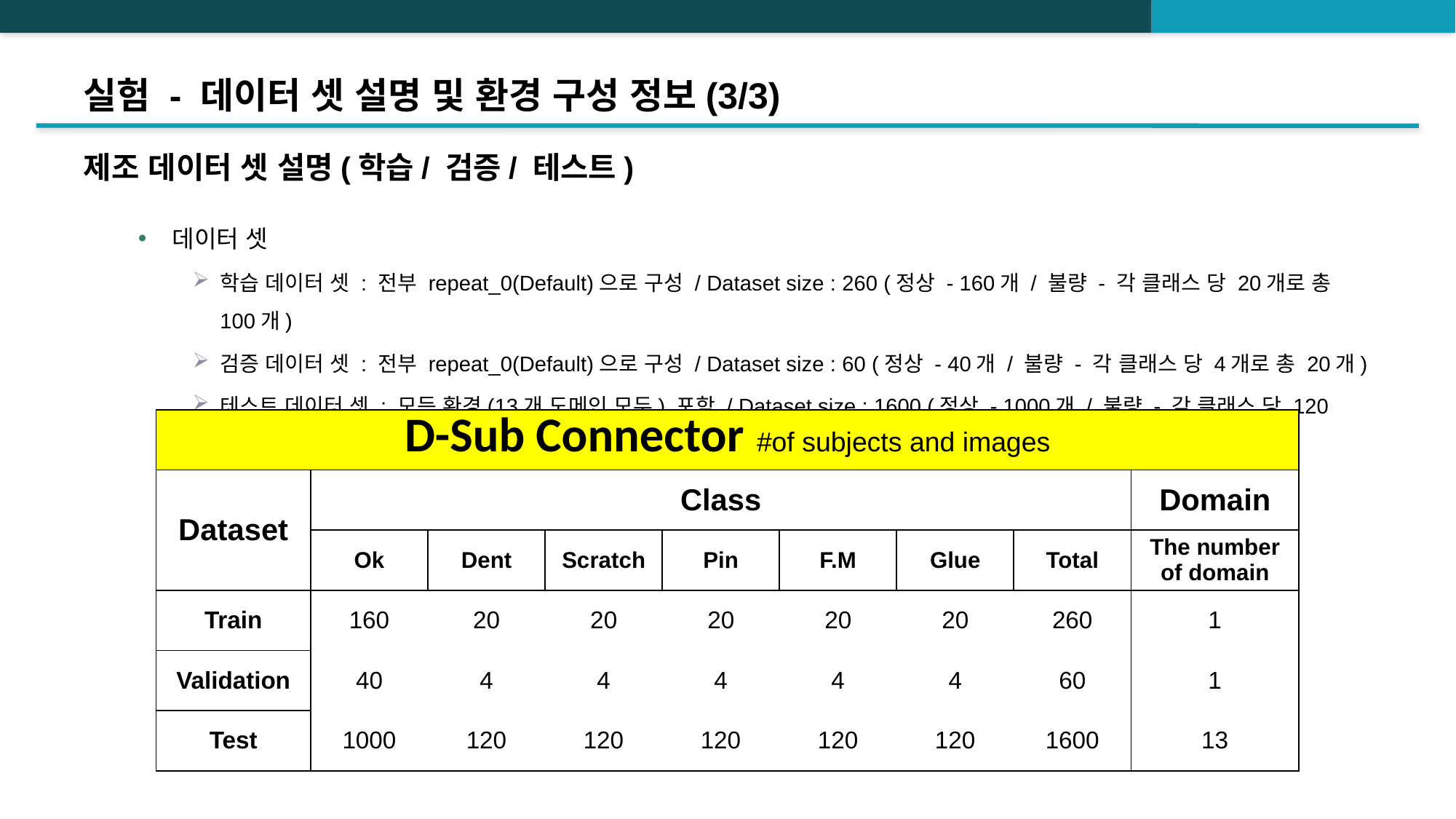

# 실험 - 데이터 셋 설명 및 환경 구성 정보(3/3)
제조 데이터 셋 설명(학습/ 검증/ 테스트)

데이터 셋
학습 데이터 셋 : 전부 repeat_0(Default)으로 구성 / Dataset size : 260 (정상 - 160개 / 불량 - 각 클래스 당 20개로 총 100개)
검증 데이터 셋 : 전부 repeat_0(Default)으로 구성 / Dataset size : 60 (정상 - 40개 / 불량 - 각 클래스 당 4개로 총 20개)
테스트 데이터 셋 : 모든 환경(13개 도메인 모두) 포함 / Dataset size : 1600 (정상 - 1000개 / 불량 - 각 클래스 당 120개로 총 600개)

| D-Sub Connector #of subjects and images |  |  |  |  |  |  |  |  |
| --- | --- | --- | --- | --- | --- | --- | --- | --- |
| Dataset | Class |  |  |  |  |  |  | Domain |
|  | Ok | Dent | Scratch | Pin | F.M | Glue | Total | The number of domain |
| Train | 160 | 20 | 20 | 20 | 20 | 20 | 260 | 1 |
| Validation | 40 | 4 | 4 | 4 | 4 | 4 | 60 | 1 |
| Test | 1000 | 120 | 120 | 120 | 120 | 120 | 1600 | 13 |